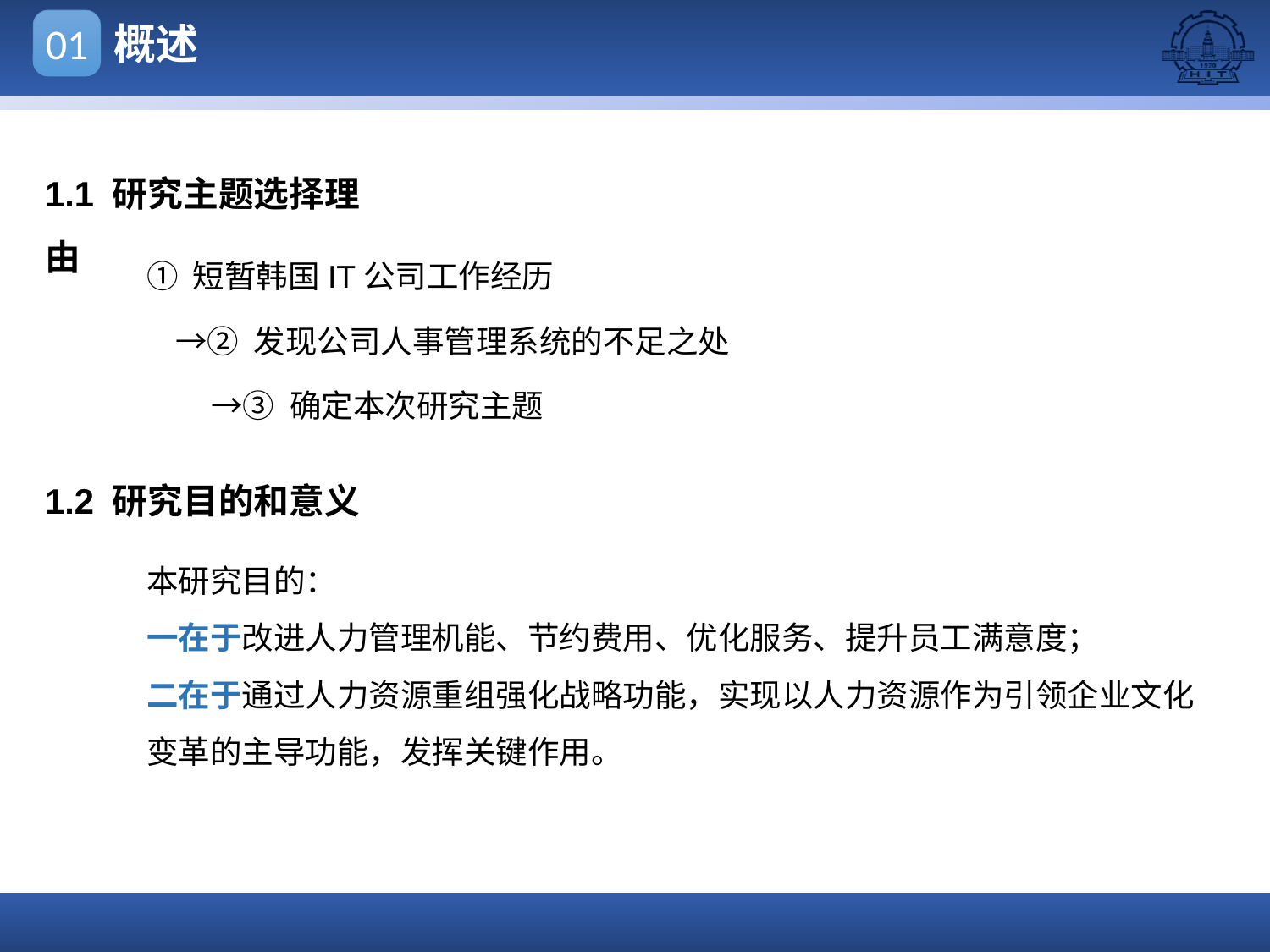

概述
01
1.1 研究主题选择理由
① 短暂韩国IT公司工作经历
    →② 发现公司人事管理系统的不足之处
         →③ 确定本次研究主题
点击添加文本
点击添加文本
1.2 研究目的和意义
本研究目的：
一在于改进人力管理机能、节约费用、优化服务、提升员工满意度；
二在于通过人力资源重组强化战略功能，实现以人力资源作为引领企业文化变革的主导功能，发挥关键作用。
点击添加文本
点击添加文本